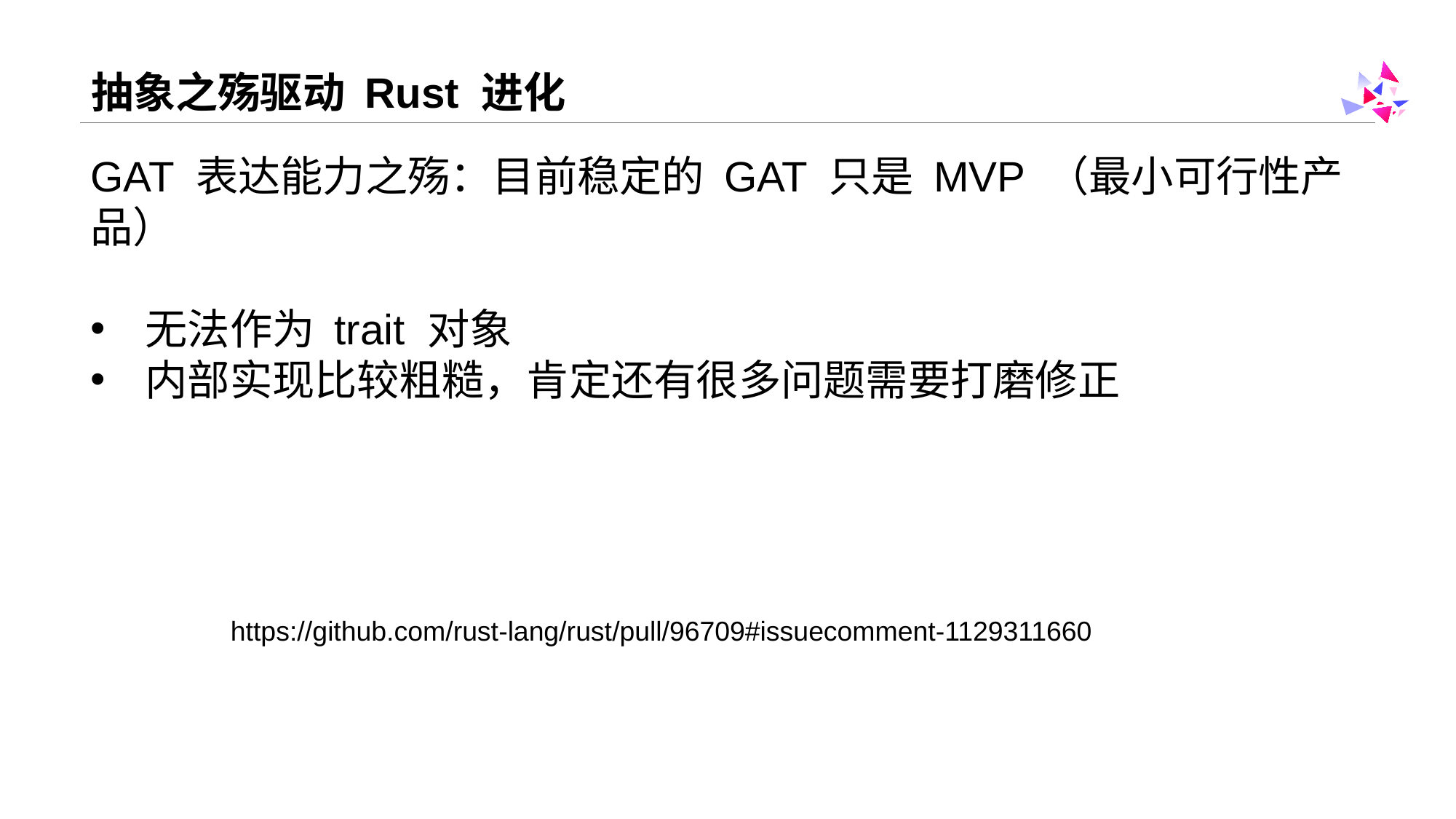

# 抽象之殇驱动 Rust 进化
GAT 表达能力之殇：目前稳定的 GAT 只是 MVP （最小可行性产品）

无法作为 trait 对象
内部实现比较粗糙，肯定还有很多问题需要打磨修正
https://github.com/rust-lang/rust/pull/96709#issuecomment-1129311660
30